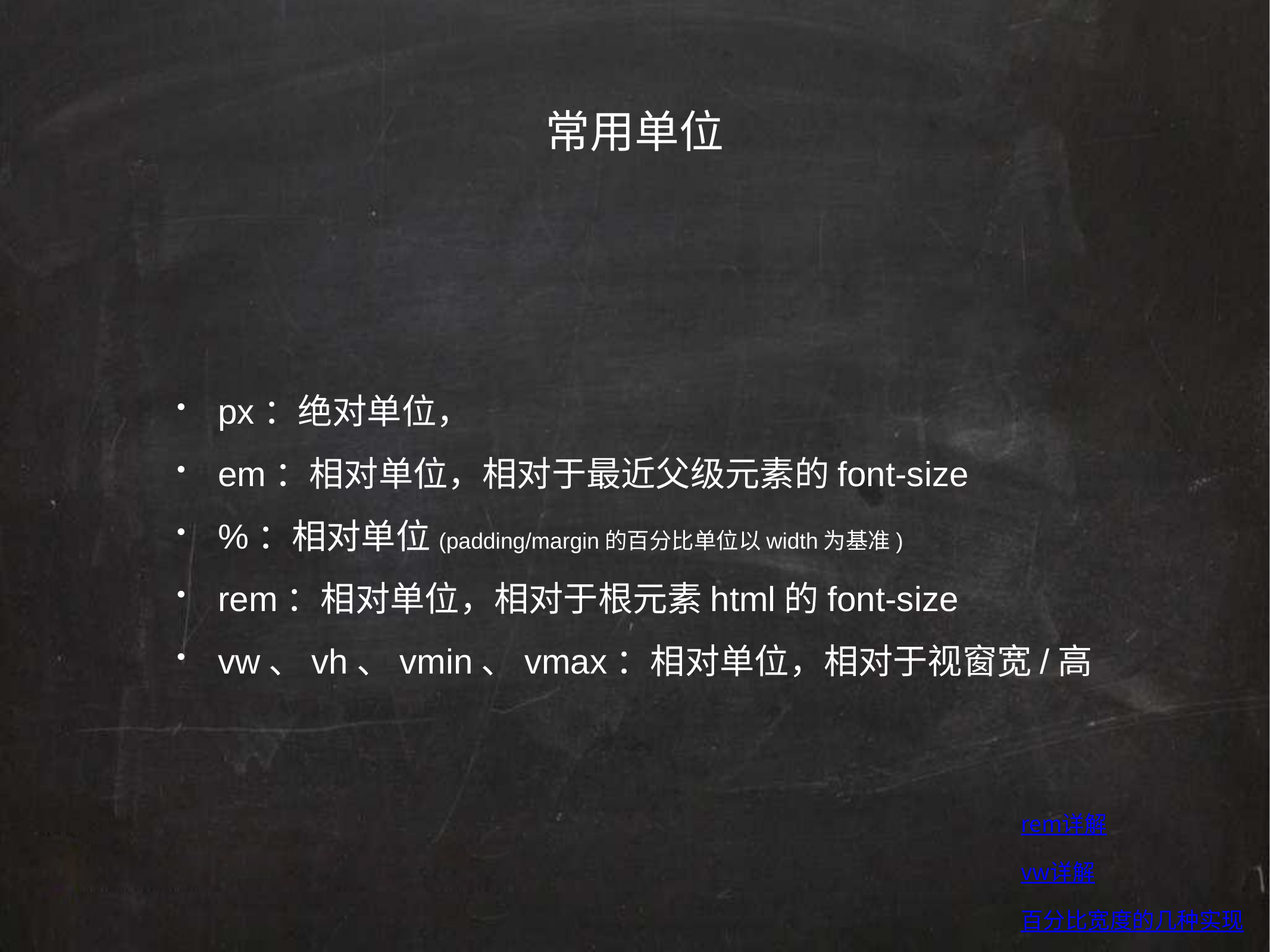

常用单位
px：绝对单位，
em：相对单位，相对于最近父级元素的font-size
%：相对单位(padding/margin的百分比单位以width为基准)
rem：相对单位，相对于根元素html的font-size
vw、vh、vmin、vmax：相对单位，相对于视窗宽/高
rem详解
vw详解
百分比宽度的几种实现